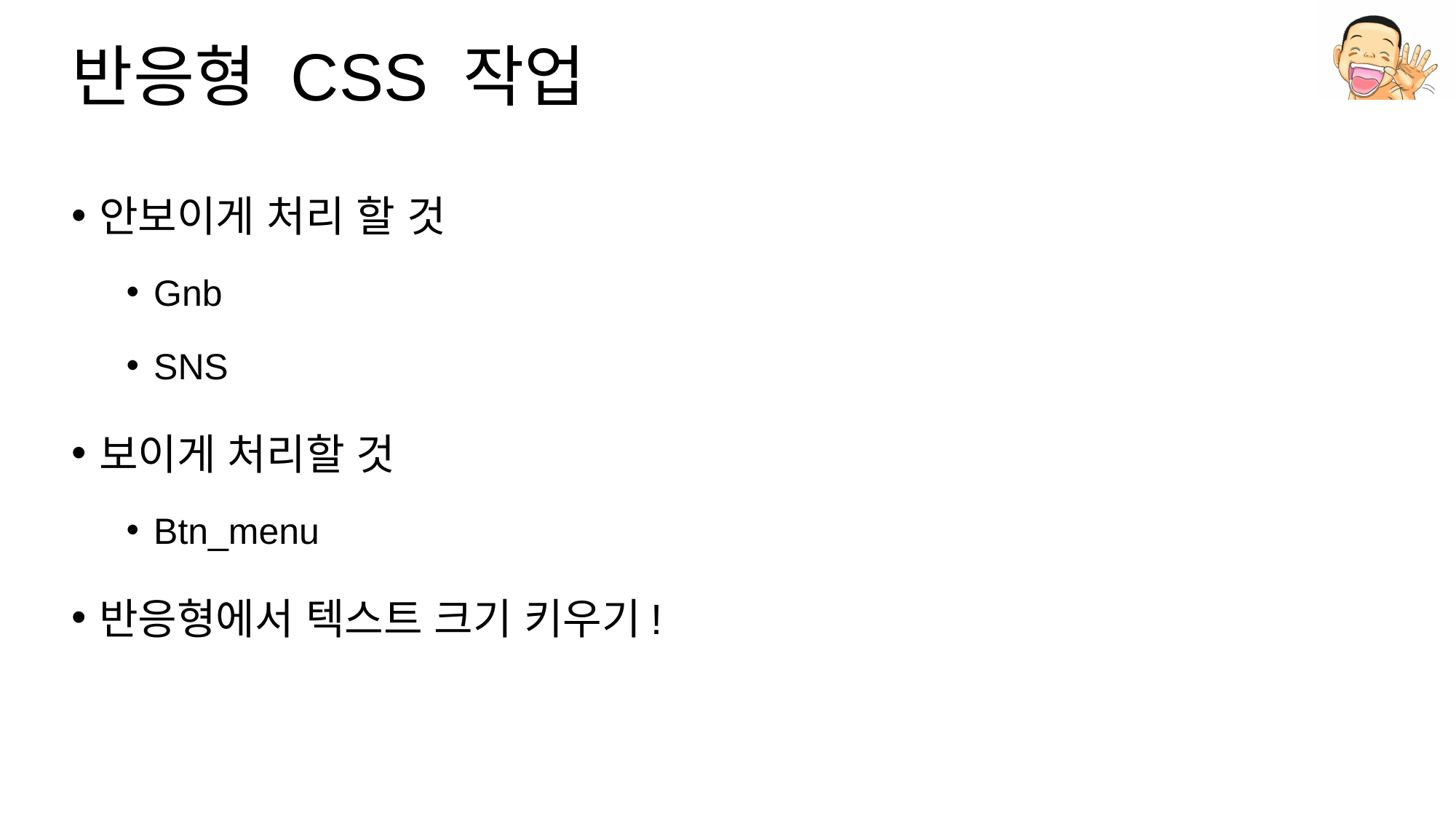

# 반응형 CSS 작업
안보이게 처리 할 것
Gnb
SNS
보이게 처리할 것
Btn_menu
반응형에서 텍스트 크기 키우기!